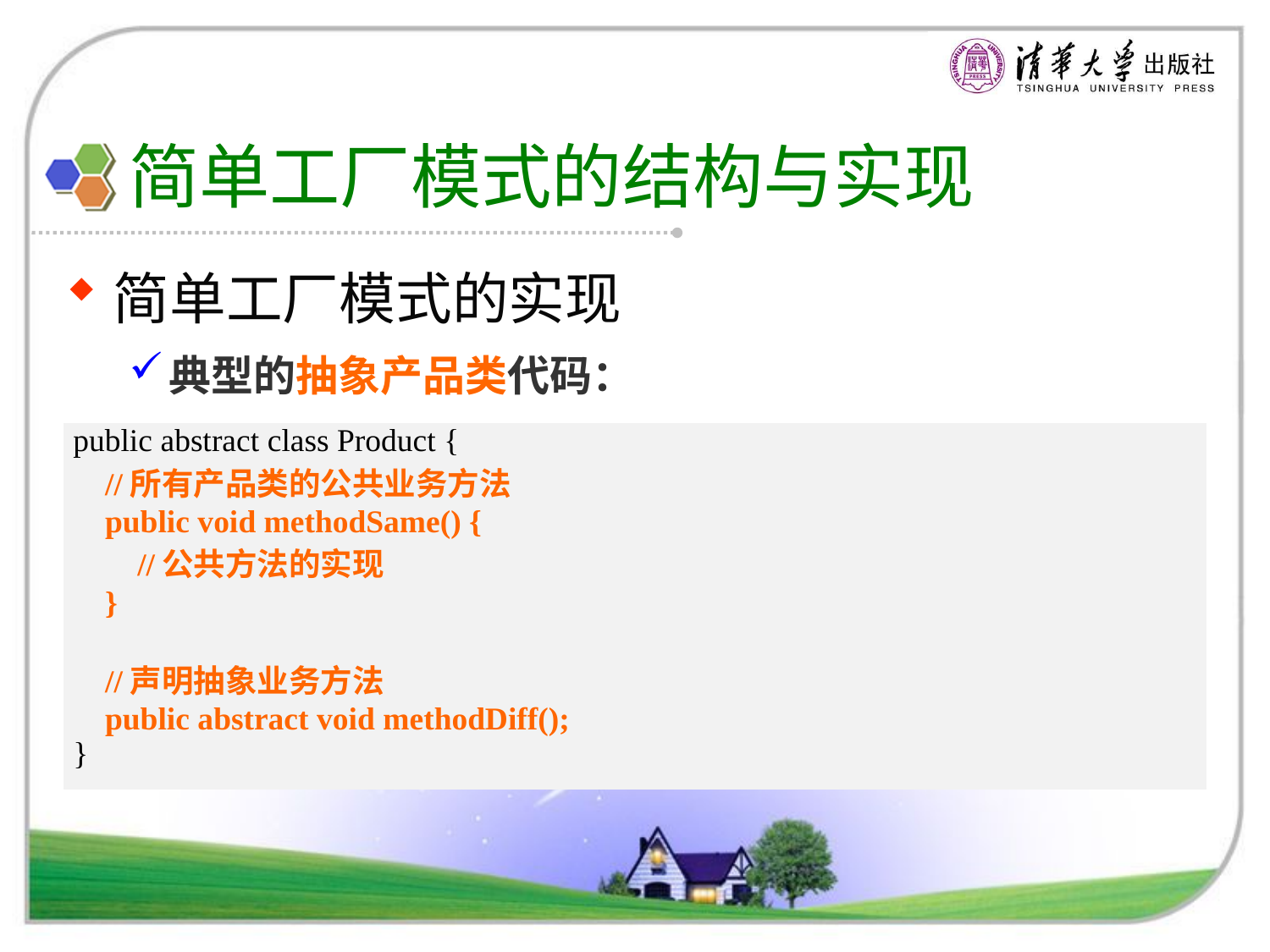

# 简单工厂模式的结构与实现
简单工厂模式的实现
典型的抽象产品类代码：
| public abstract class Product { //所有产品类的公共业务方法 public void methodSame() { //公共方法的实现 }   //声明抽象业务方法 public abstract void methodDiff(); } |
| --- |